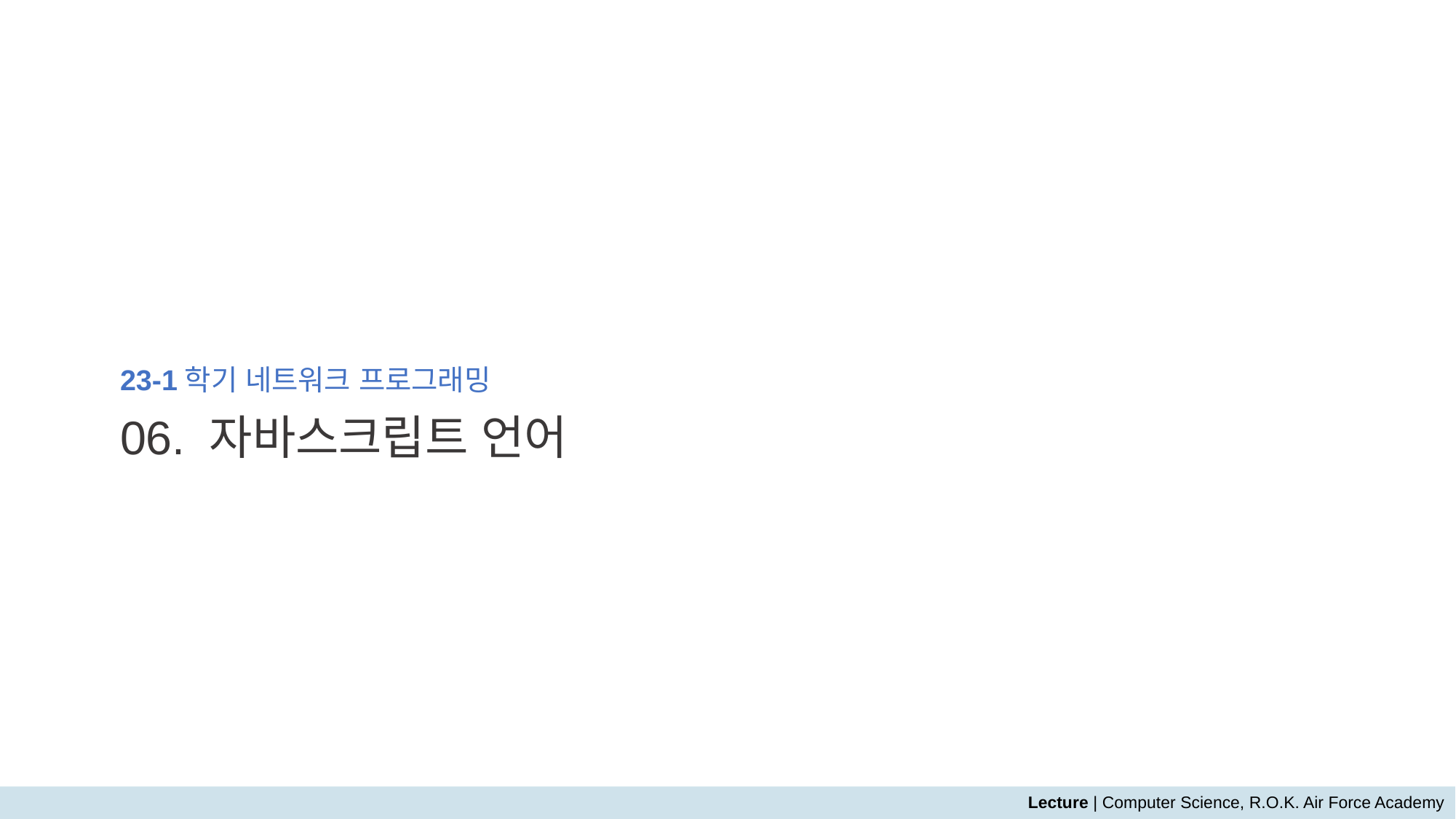

# 23-1학기 네트워크 프로그래밍 06. 자바스크립트 언어
Lecture | Computer Science, R.O.K. Air Force Academy